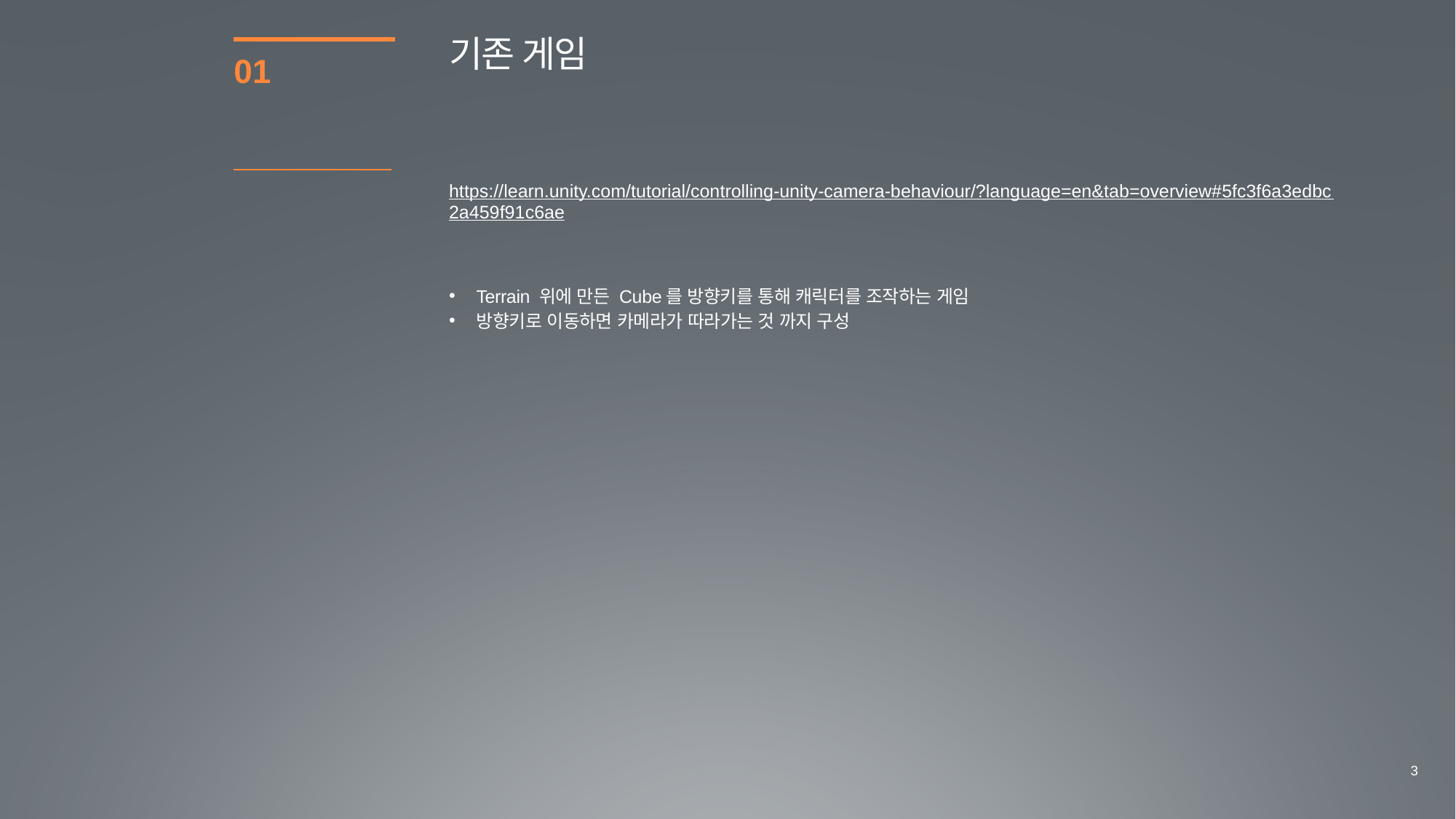

기존 게임
01
https://learn.unity.com/tutorial/controlling-unity-camera-behaviour/?language=en&tab=overview#5fc3f6a3edbc2a459f91c6ae

Terrain 위에 만든 Cube를 방향키를 통해 캐릭터를 조작하는 게임
방향키로 이동하면 카메라가 따라가는 것 까지 구성